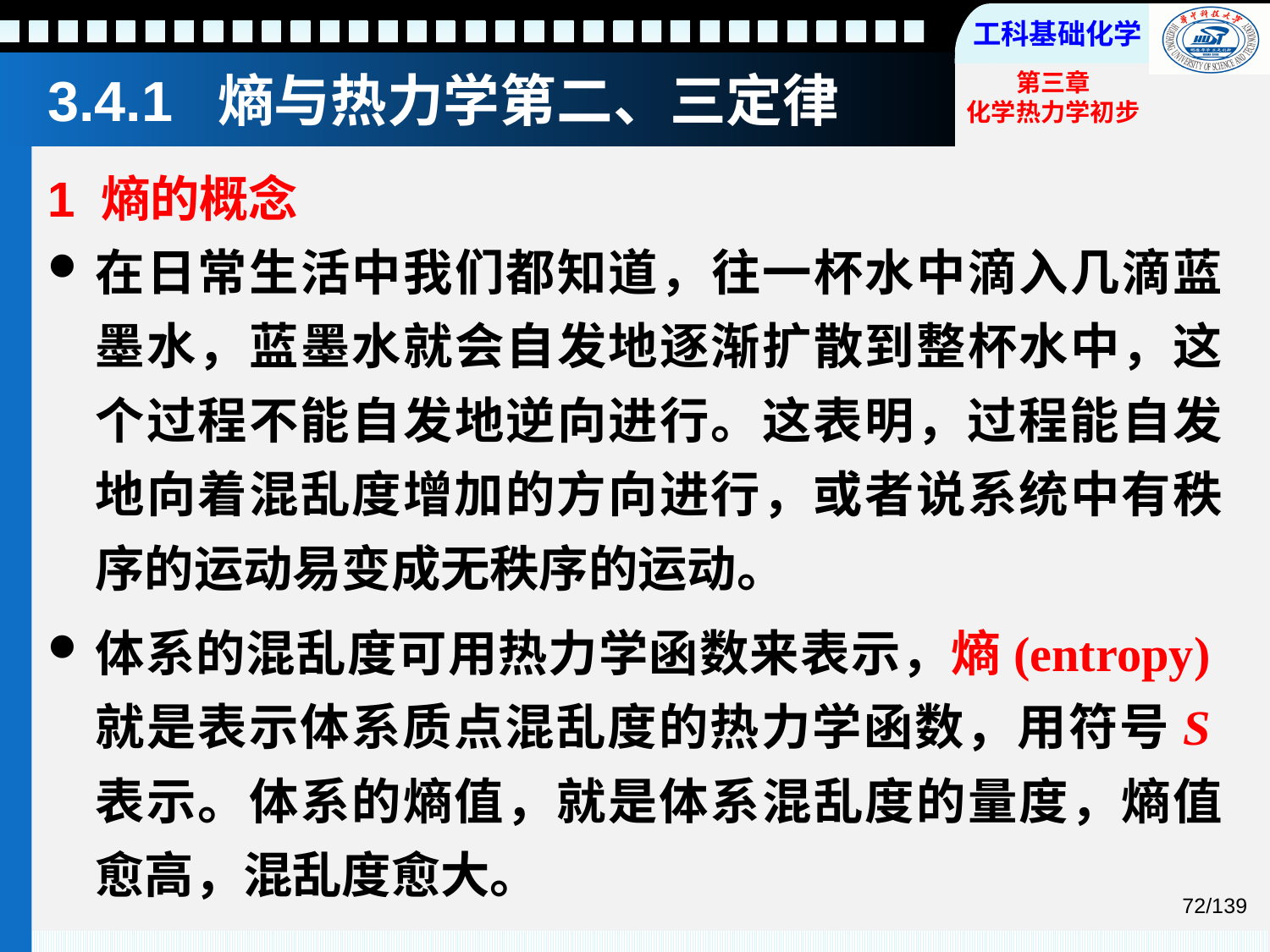

3.4.1  熵与热力学第二、三定律
1 熵的概念
在日常生活中我们都知道，往一杯水中滴入几滴蓝墨水，蓝墨水就会自发地逐渐扩散到整杯水中，这个过程不能自发地逆向进行。这表明，过程能自发地向着混乱度增加的方向进行，或者说系统中有秩序的运动易变成无秩序的运动。
体系的混乱度可用热力学函数来表示，熵(entropy)就是表示体系质点混乱度的热力学函数，用符号S表示。体系的熵值，就是体系混乱度的量度，熵值愈高，混乱度愈大。